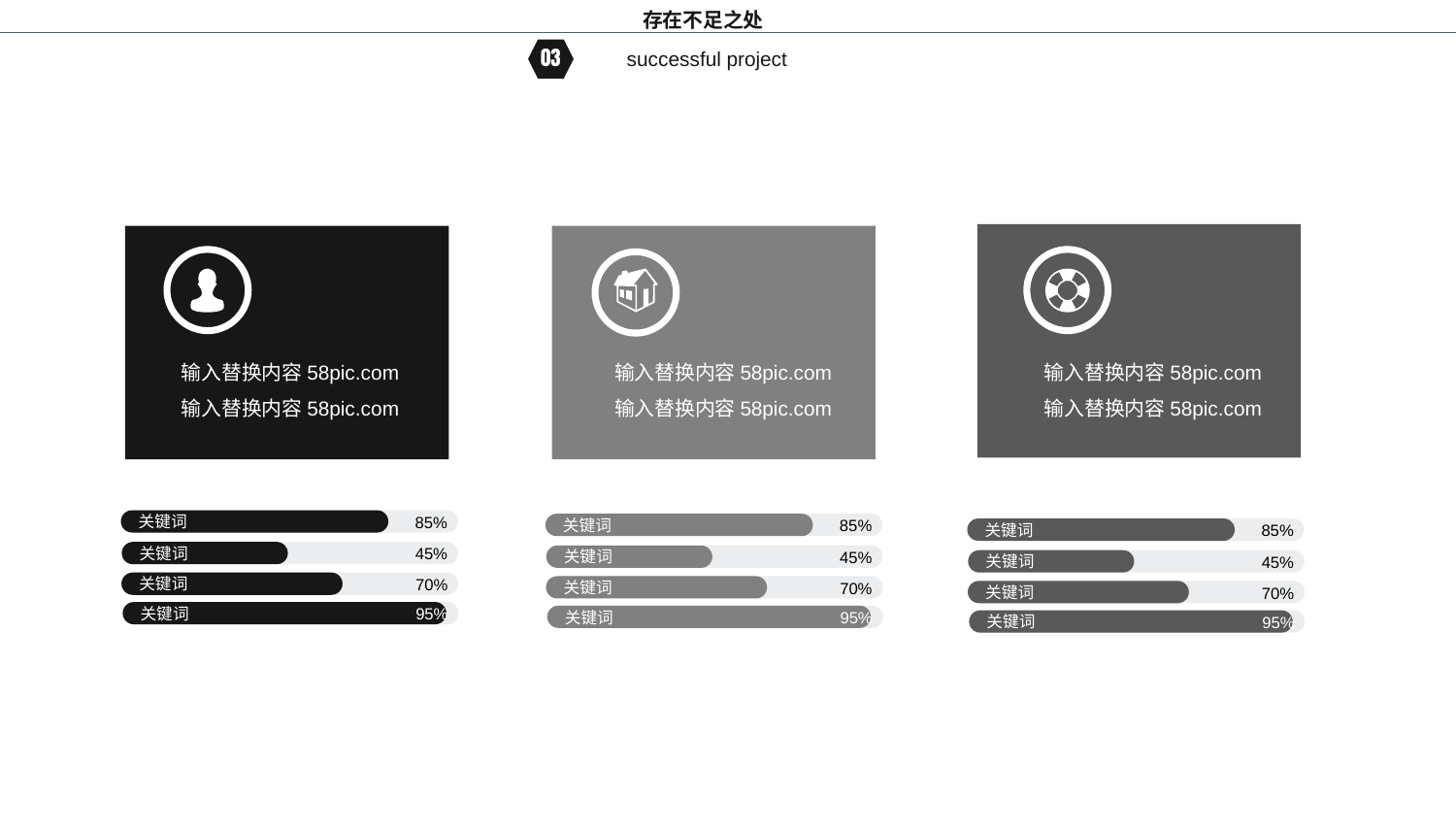

存在不足之处
03
successful project

85%
关键词

85%
关键词

85%
关键词

45%
关键词

45%
关键词

45%
关键词

70%
关键词

70%
关键词

70%
关键词

95%
关键词

95%
关键词

95%
关键词

输入替换内容58pic.com
输入替换内容58pic.com
输入替换内容58pic.com
输入替换内容58pic.com
输入替换内容58pic.com
输入替换内容58pic.com